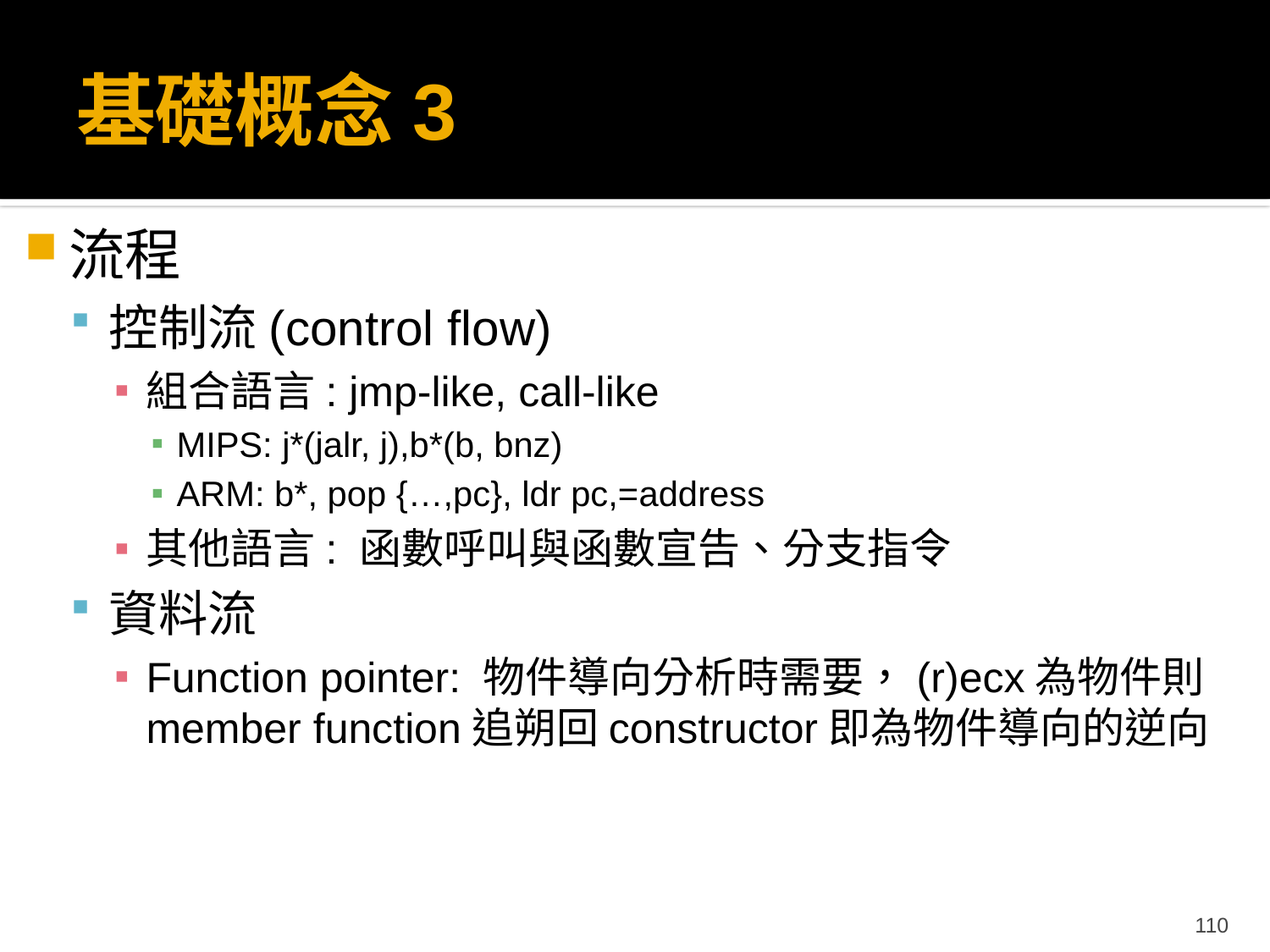

# 基礎概念3
流程
控制流(control flow)
組合語言: jmp-like, call-like
MIPS: j*(jalr, j),b*(b, bnz)
ARM: b*, pop {…,pc}, ldr pc,=address
其他語言: 函數呼叫與函數宣告、分支指令
資料流
Function pointer: 物件導向分析時需要，(r)ecx為物件則member function追朔回constructor即為物件導向的逆向
110